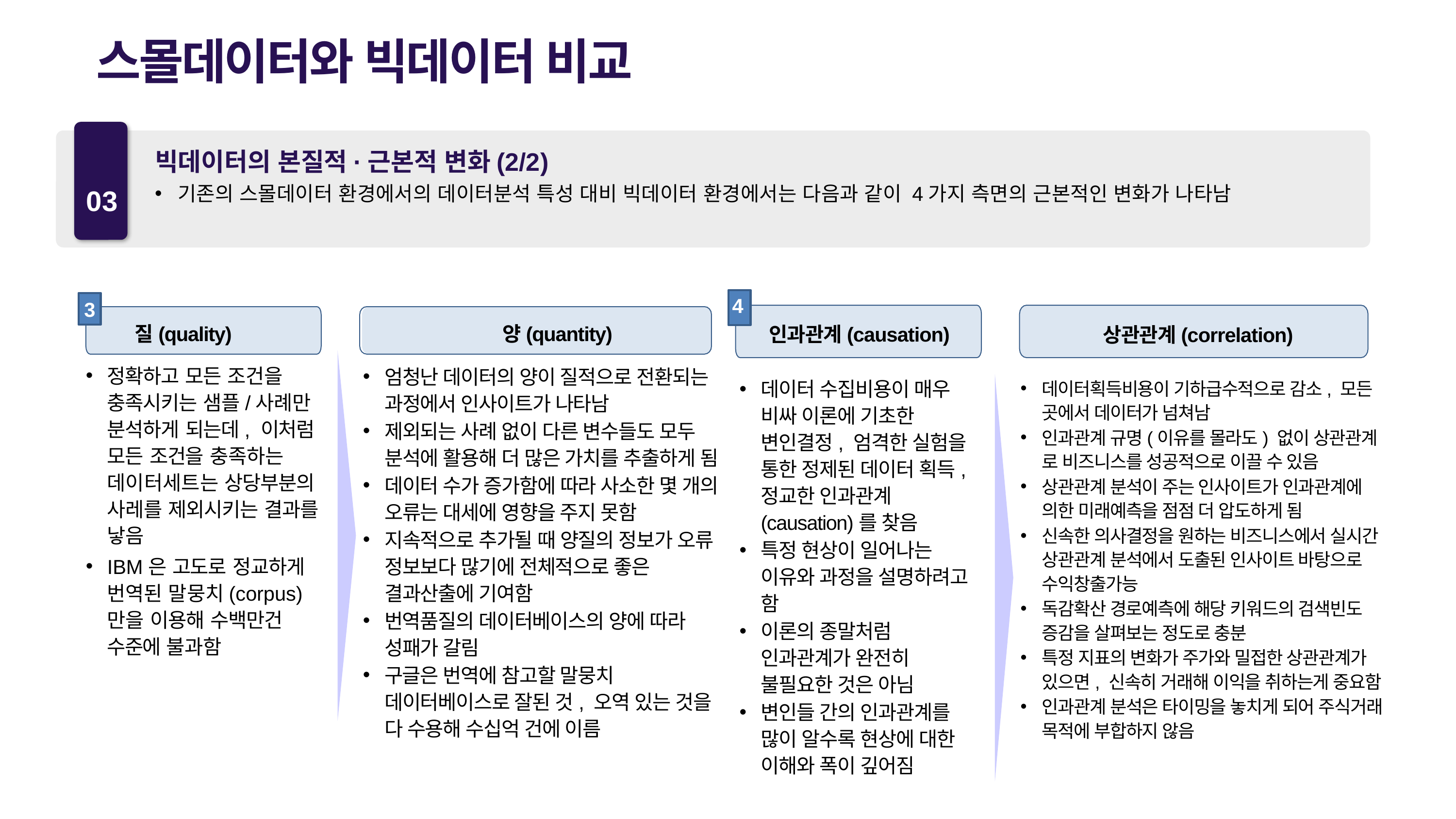

스몰데이터와 빅데이터 비교

03
빅데이터의 본질적·근본적 변화(2/2)
기존의 스몰데이터 환경에서의 데이터분석 특성 대비 빅데이터 환경에서는 다음과 같이 4가지 측면의 근본적인 변화가 나타남

3

질(quality)
양(quantity)

정확하고 모든 조건을 충족시키는 샘플/사례만 분석하게 되는데, 이처럼 모든 조건을 충족하는 데이터세트는 상당부분의 사레를 제외시키는 결과를 낳음
IBM은 고도로 정교하게 번역된 말뭉치(corpus)만을 이용해 수백만건 수준에 불과함
엄청난 데이터의 양이 질적으로 전환되는 과정에서 인사이트가 나타남
제외되는 사례 없이 다른 변수들도 모두 분석에 활용해 더 많은 가치를 추출하게 됨
데이터 수가 증가함에 따라 사소한 몇 개의 오류는 대세에 영향을 주지 못함
지속적으로 추가될 때 양질의 정보가 오류 정보보다 많기에 전체적으로 좋은 결과산출에 기여함
번역품질의 데이터베이스의 양에 따라 성패가 갈림
구글은 번역에 참고할 말뭉치 데이터베이스로 잘된 것, 오역 있는 것을 다 수용해 수십억 건에 이름
4

인과관계(causation)
상관관계(correlation)
데이터 수집비용이 매우 비싸 이론에 기초한 변인결정, 엄격한 실험을 통한 정제된 데이터 획득, 정교한 인과관계 (causation)를 찾음
특정 현상이 일어나는 이유와 과정을 설명하려고 함
이론의 종말처럼 인과관계가 완전히 불필요한 것은 아님
변인들 간의 인과관계를 많이 알수록 현상에 대한 이해와 폭이 깊어짐
데이터획득비용이 기하급수적으로 감소, 모든 곳에서 데이터가 넘쳐남
인과관계 규명(이유를 몰라도) 없이 상관관계 로 비즈니스를 성공적으로 이끌 수 있음
상관관계 분석이 주는 인사이트가 인과관계에 의한 미래예측을 점점 더 압도하게 됨
신속한 의사결정을 원하는 비즈니스에서 실시간 상관관계 분석에서 도출된 인사이트 바탕으로 수익창출가능
독감확산 경로예측에 해당 키워드의 검색빈도 증감을 살펴보는 정도로 충분
특정 지표의 변화가 주가와 밀접한 상관관계가 있으면, 신속히 거래해 이익을 취하는게 중요함
인과관계 분석은 타이밍을 놓치게 되어 주식거래 목적에 부합하지 않음